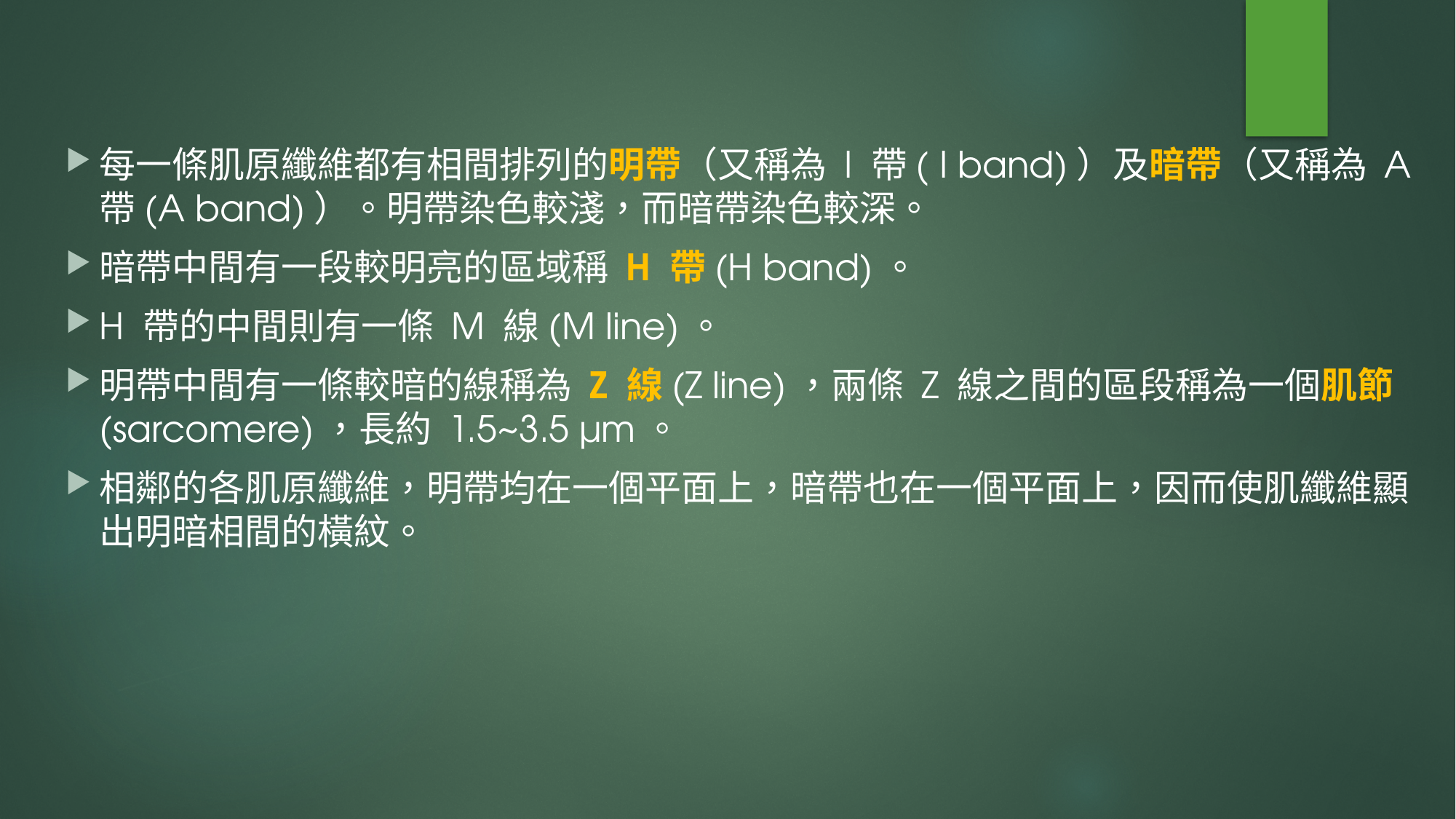

每一條肌原纖維都有相間排列的明帶（又稱為 I 帶( I band)）及暗帶（又稱為 A 帶(A band)）。明帶染色較淺，而暗帶染色較深。
暗帶中間有一段較明亮的區域稱 H 帶(H band)。
H 帶的中間則有一條 M 線(M line)。
明帶中間有一條較暗的線稱為 Z 線(Z line)，兩條 Z 線之間的區段稱為一個肌節(sarcomere)，長約 1.5~3.5 μm。
相鄰的各肌原纖維，明帶均在一個平面上，暗帶也在一個平面上，因而使肌纖維顯出明暗相間的橫紋。